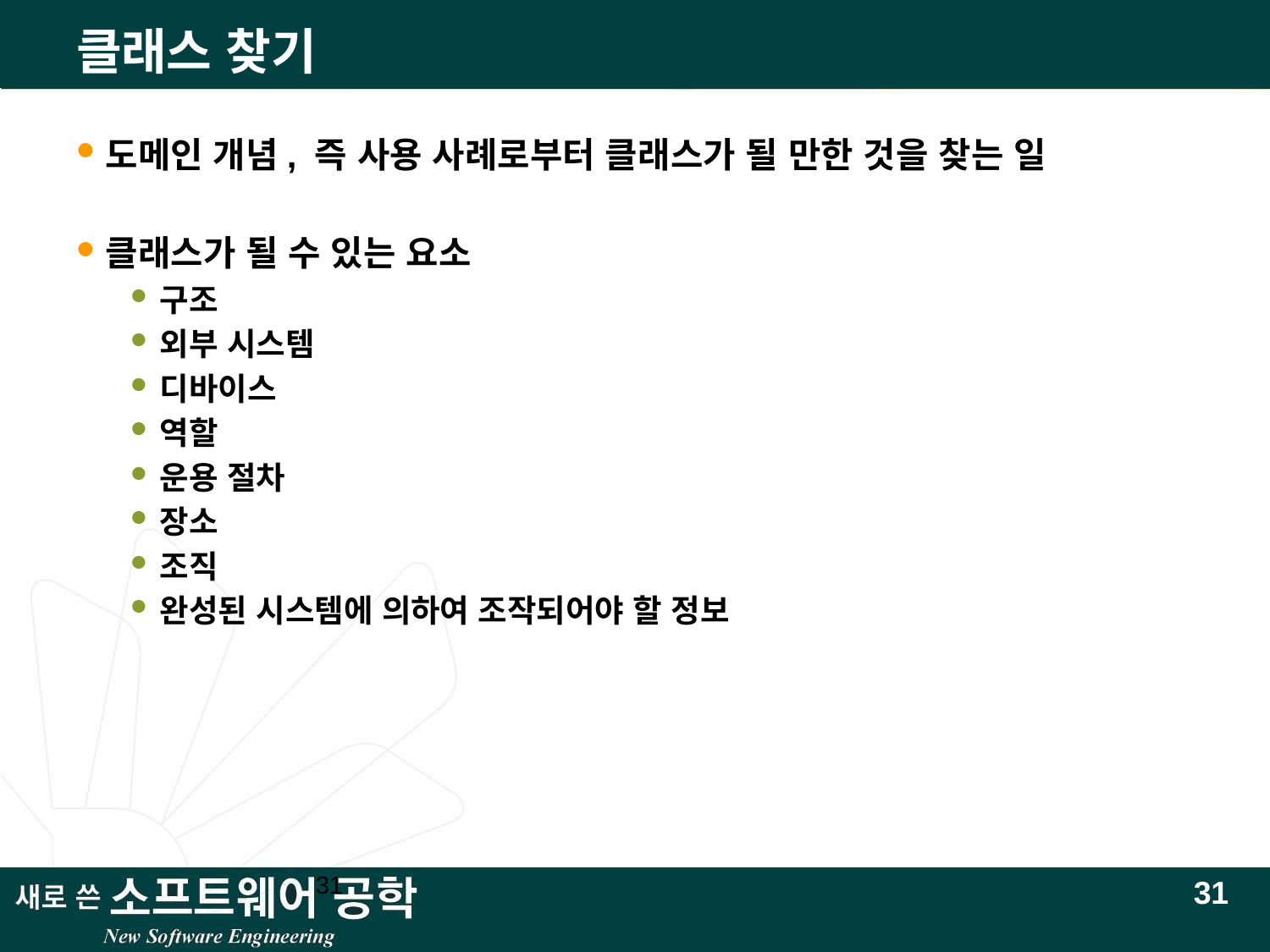

# 클래스 찾기
도메인 개념, 즉 사용 사례로부터 클래스가 될 만한 것을 찾는 일

클래스가 될 수 있는 요소
구조
외부 시스템
디바이스
역할
운용 절차
장소
조직
완성된 시스템에 의하여 조작되어야 할 정보

31